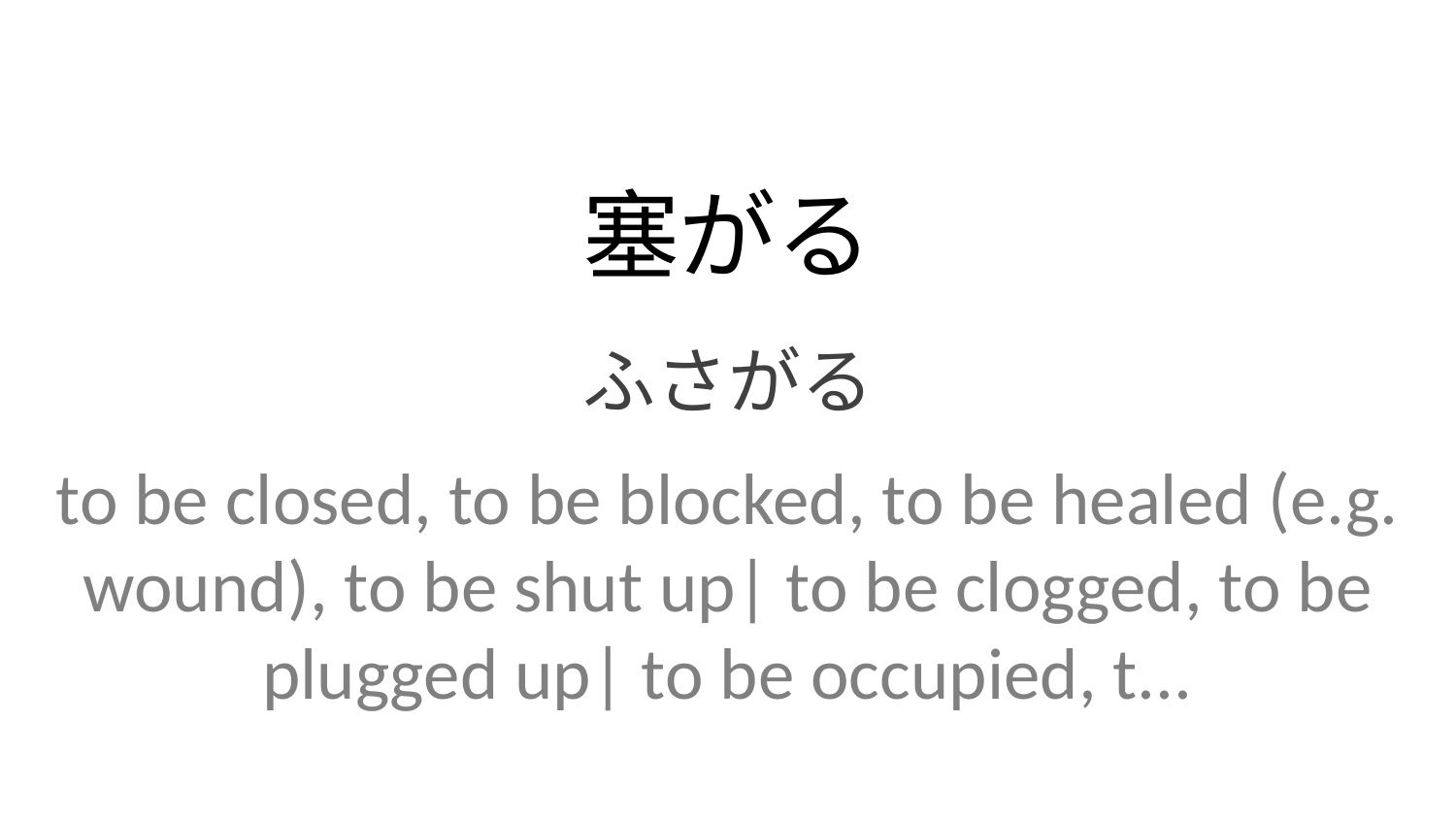

塞がる

ふさがる
to be closed, to be blocked, to be healed (e.g. wound), to be shut up| to be clogged, to be plugged up| to be occupied, t...